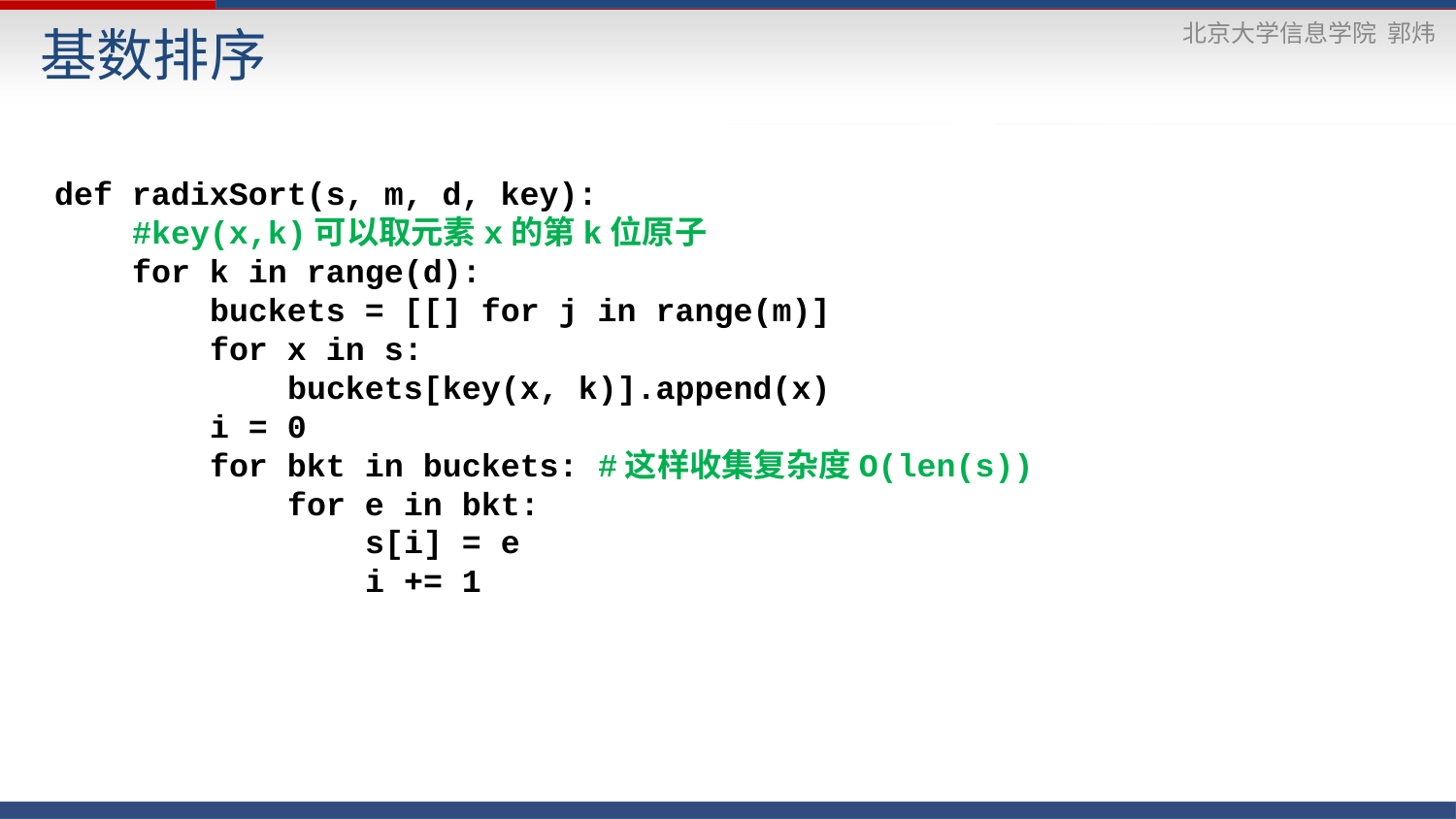

# 基数排序

def radixSort(s, m, d, key):
    #key(x,k)可以取元素x的第k位原子
    for k in range(d):
        buckets = [[] for j in range(m)]
        for x in s:
            buckets[key(x, k)].append(x)
        i = 0
        for bkt in buckets: #这样收集复杂度O(len(s))
            for e in bkt:
                s[i] = e
                i += 1
81